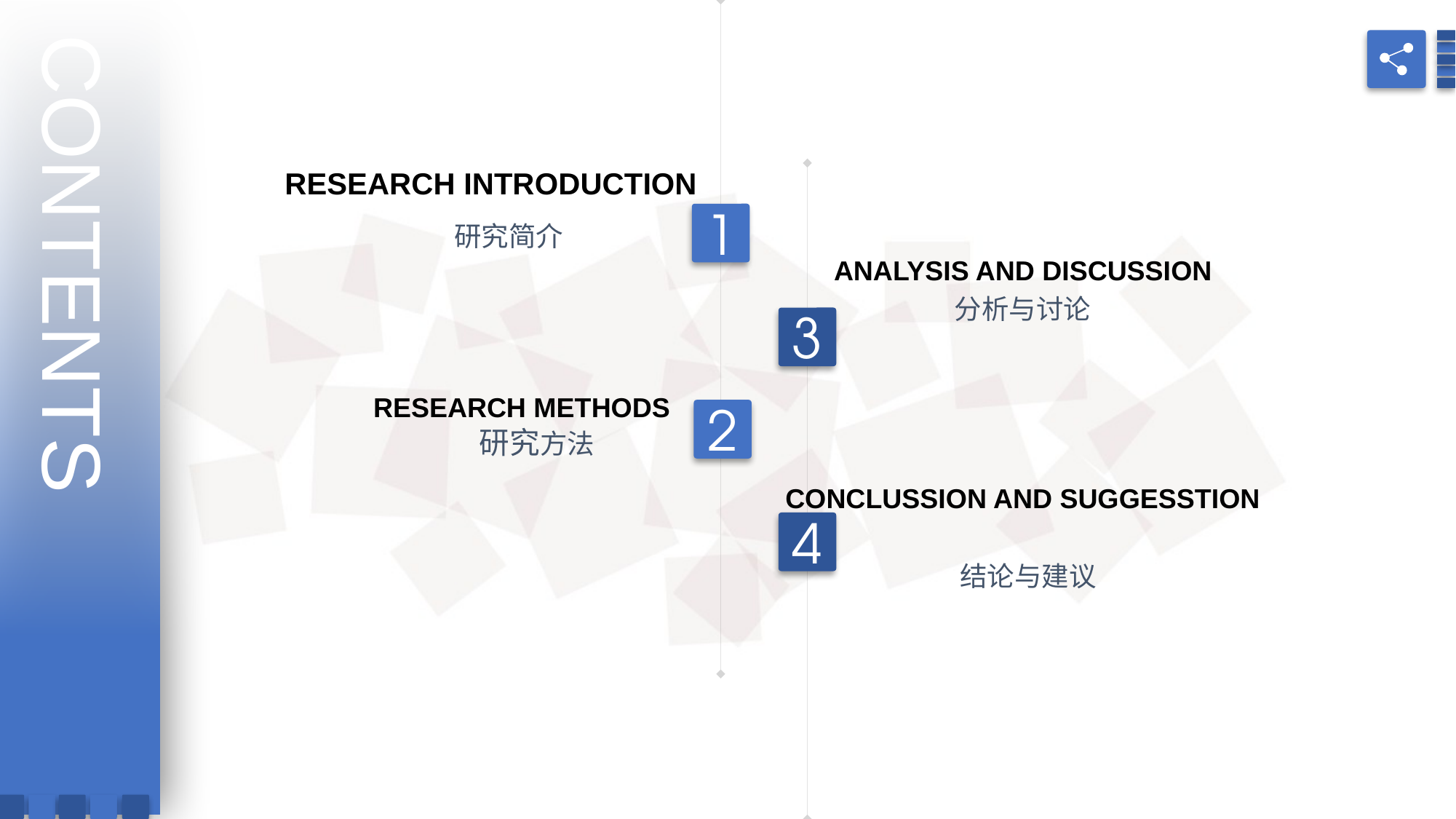

CONTENTS

RESEARCH INTRODUCTION
1
研究简介
ANALYSIS AND DISCUSSION
分析与讨论
3

RESEARCH METHODS
2
研究方法
CONCLUSSION AND SUGGESSTION
4
结论与建议